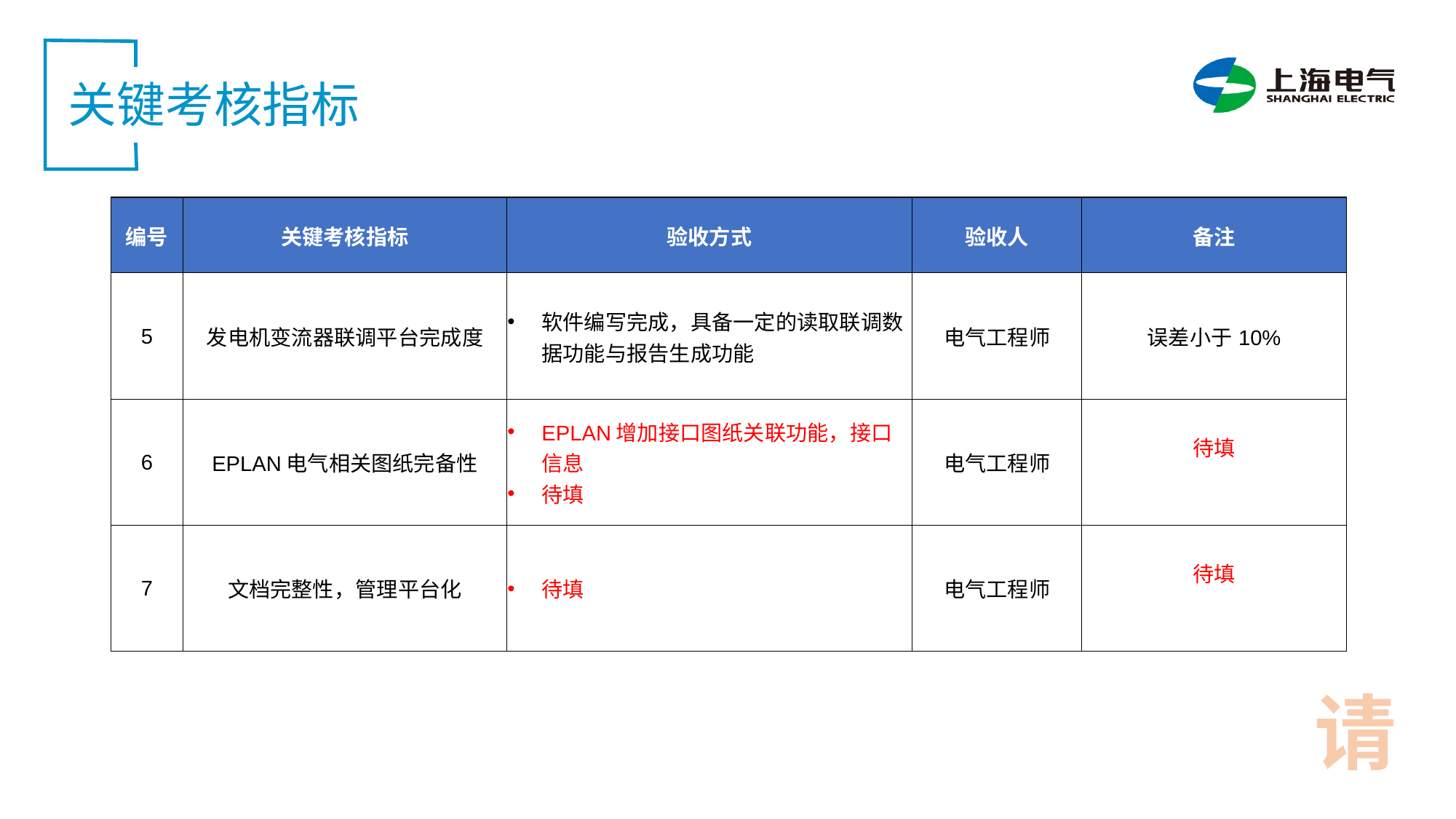

关键考核指标
| 编号 | 关键考核指标 | 验收方式 | 验收人 | 备注 |
| --- | --- | --- | --- | --- |
| 5 | 发电机变流器联调平台完成度 | 软件编写完成，具备一定的读取联调数据功能与报告生成功能 | 电气工程师 | 误差小于10% |
| 6 | EPLAN电气相关图纸完备性 | EPLAN增加接口图纸关联功能，接口信息 待填 | 电气工程师 | 待填 |
| 7 | 文档完整性，管理平台化 | 待填 | 电气工程师 | 待填 |
请